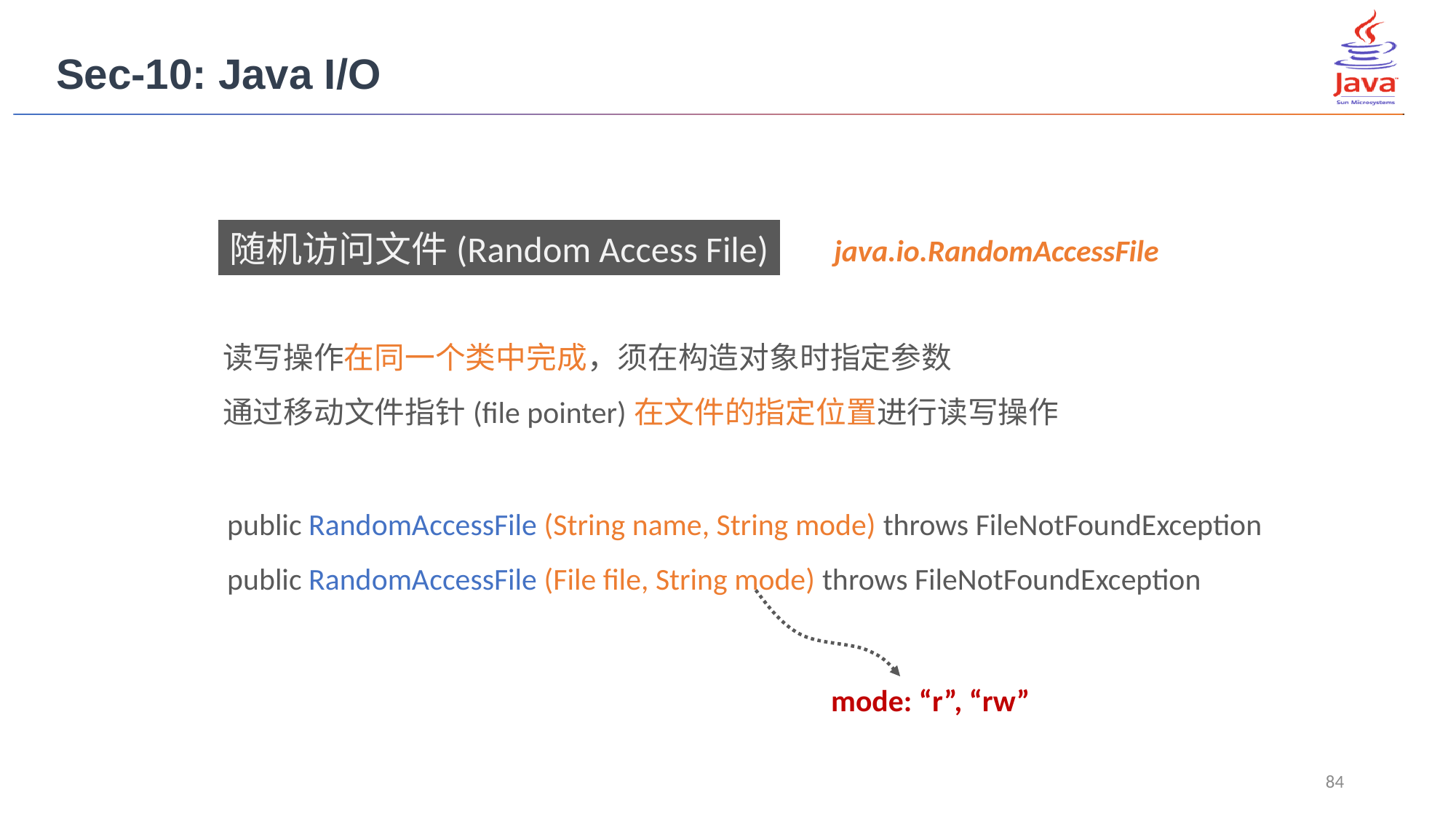

Sec-10: Java I/O
随机访问文件(Random Access File)
java.io.RandomAccessFile
读写操作在同一个类中完成，须在构造对象时指定参数
通过移动文件指针(file pointer)在文件的指定位置进行读写操作
public RandomAccessFile (String name, String mode) throws FileNotFoundException
public RandomAccessFile (File file, String mode) throws FileNotFoundException

mode: “r”, “rw”
84